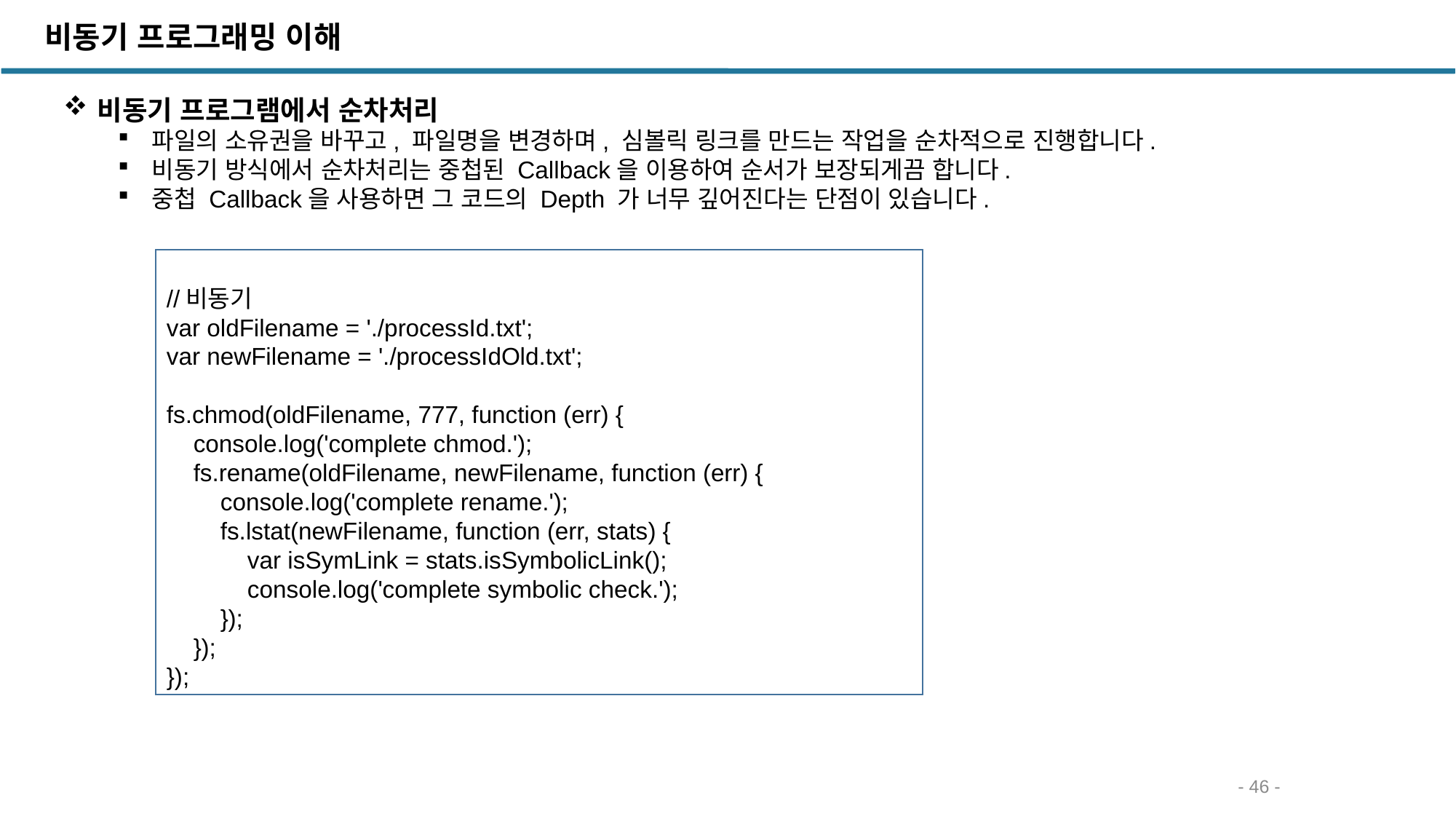

비동기 프로그래밍 이해
비동기 프로그램에서 순차처리
파일의 소유권을 바꾸고, 파일명을 변경하며, 심볼릭 링크를 만드는 작업을 순차적으로 진행합니다.
비동기 방식에서 순차처리는 중첩된 Callback을 이용하여 순서가 보장되게끔 합니다.
중첩 Callback을 사용하면 그 코드의 Depth 가 너무 깊어진다는 단점이 있습니다.

//비동기
var oldFilename = './processId.txt';
var newFilename = './processIdOld.txt';

fs.chmod(oldFilename, 777, function (err) {
    console.log('complete chmod.');
    fs.rename(oldFilename, newFilename, function (err) {
        console.log('complete rename.');
        fs.lstat(newFilename, function (err, stats) {
            var isSymLink = stats.isSymbolicLink();
            console.log('complete symbolic check.');
        });
    });
});
- 46 -